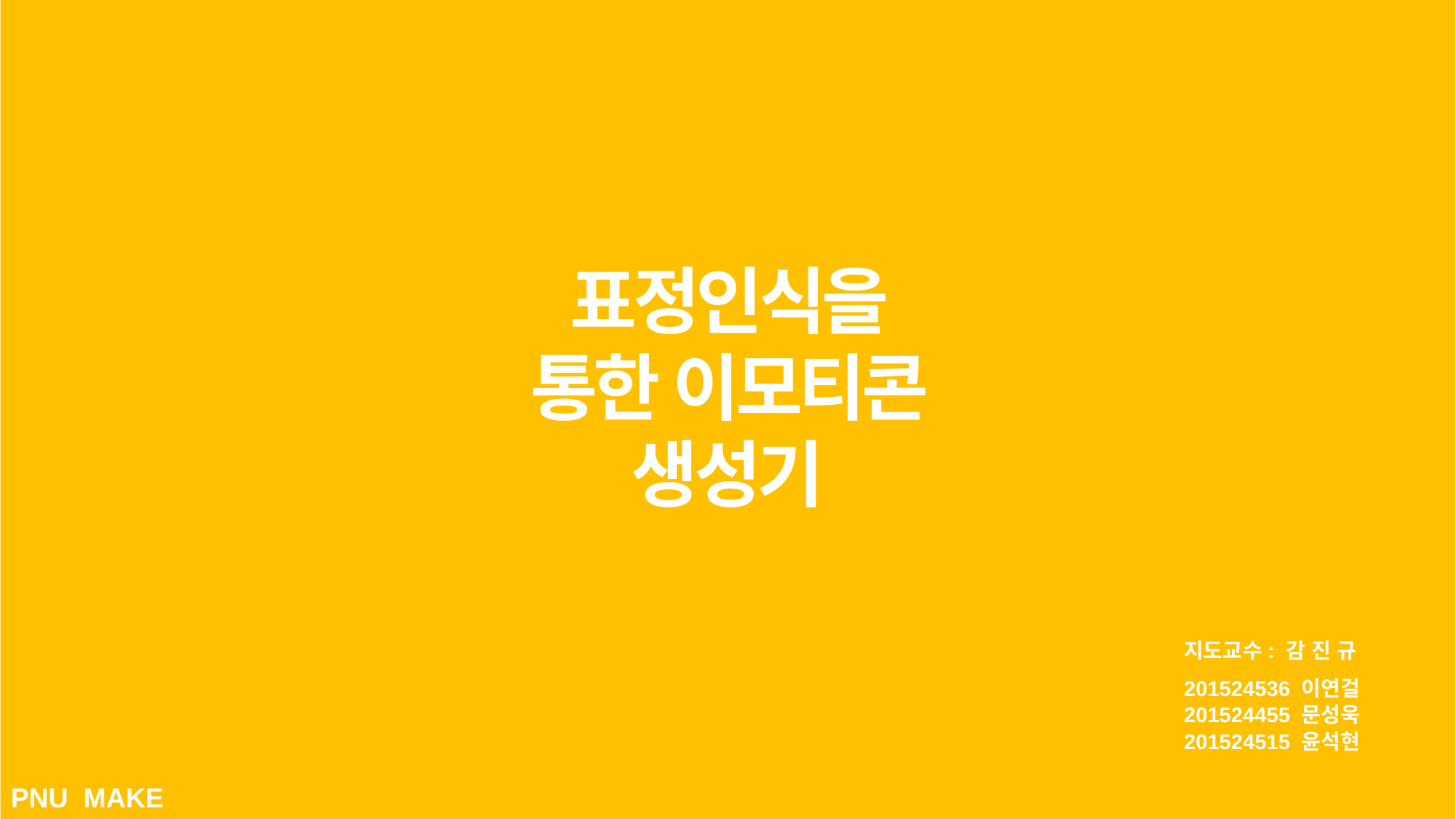

# 표정인식을 통한 이모티콘 생성기
지도교수: 감 진 규
201524536 이연걸
201524455 문성욱
201524515 윤석현
PNU  MAKE  EMOTION